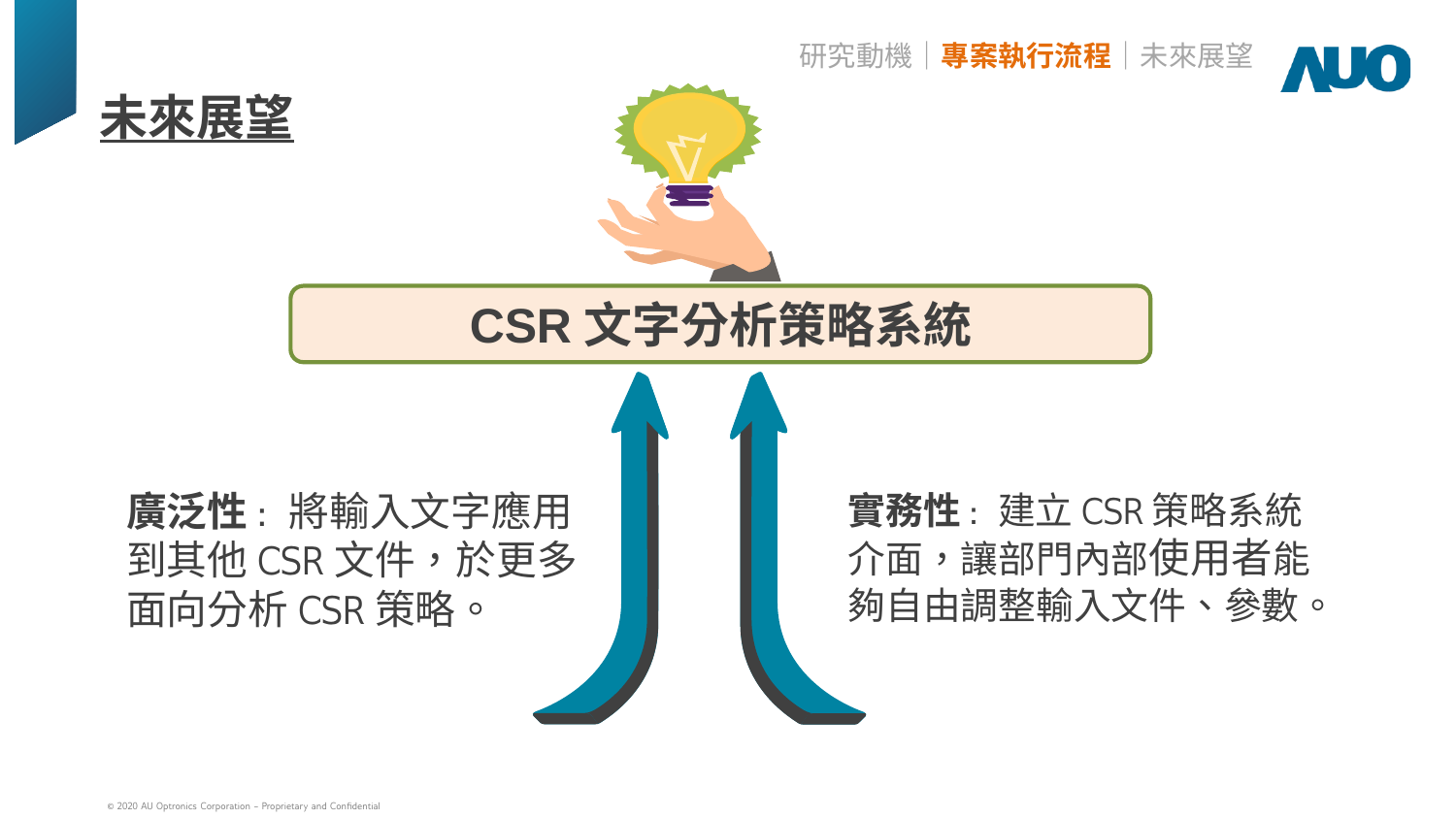

研究動機｜專案執行流程｜未來展望
# 未來展望

CSR文字分析策略系統
廣泛性: 將輸入文字應用到其他CSR文件，於更多面向分析CSR策略。

實務性: 建立CSR策略系統介面，讓部門內部使用者能夠自由調整輸入文件、參數。